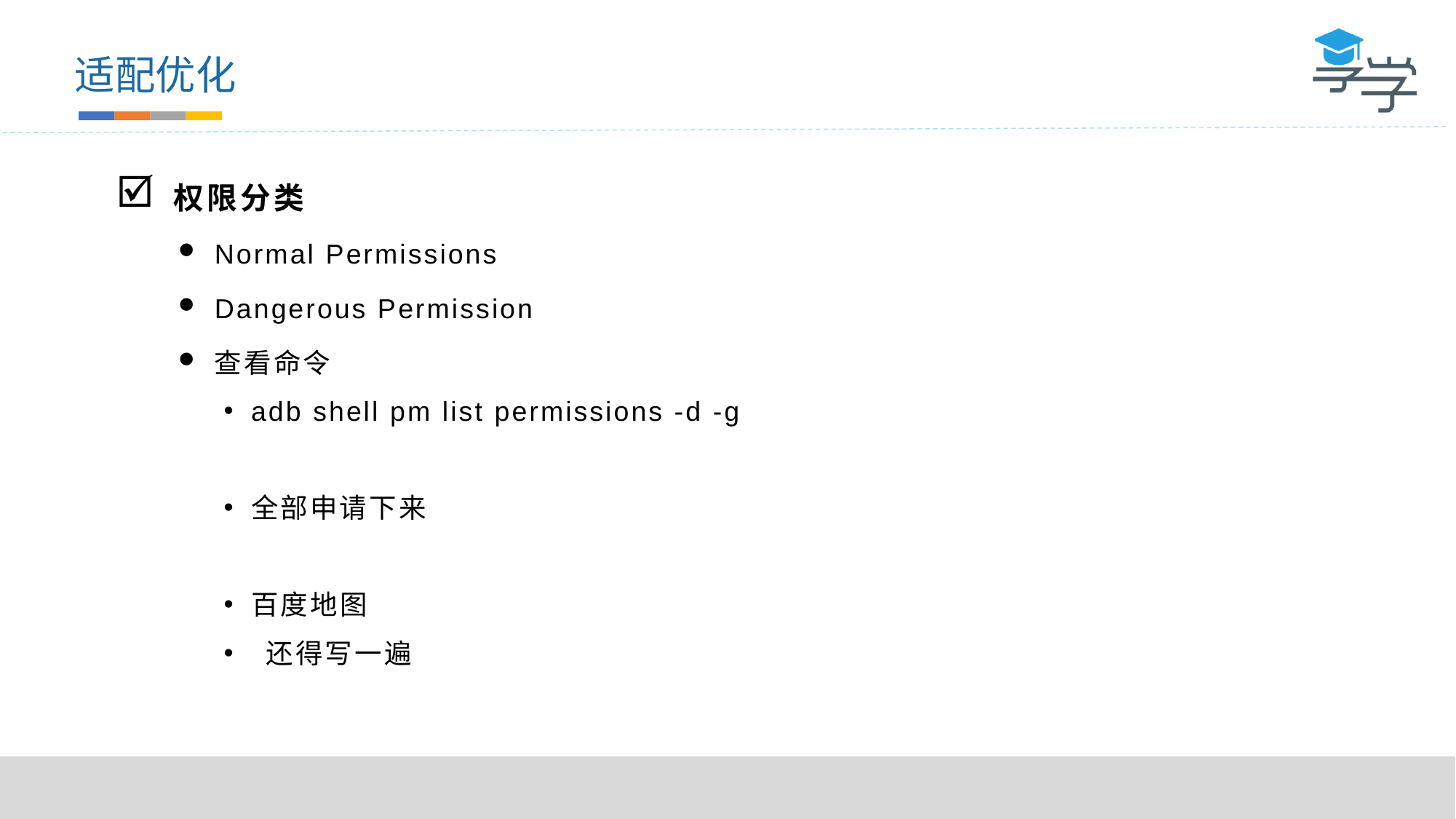

适配优化

权限分类
Normal Permissions
Dangerous Permission
查看命令
adb shell pm list permissions -d -g

全部申请下来

百度地图
 还得写一遍